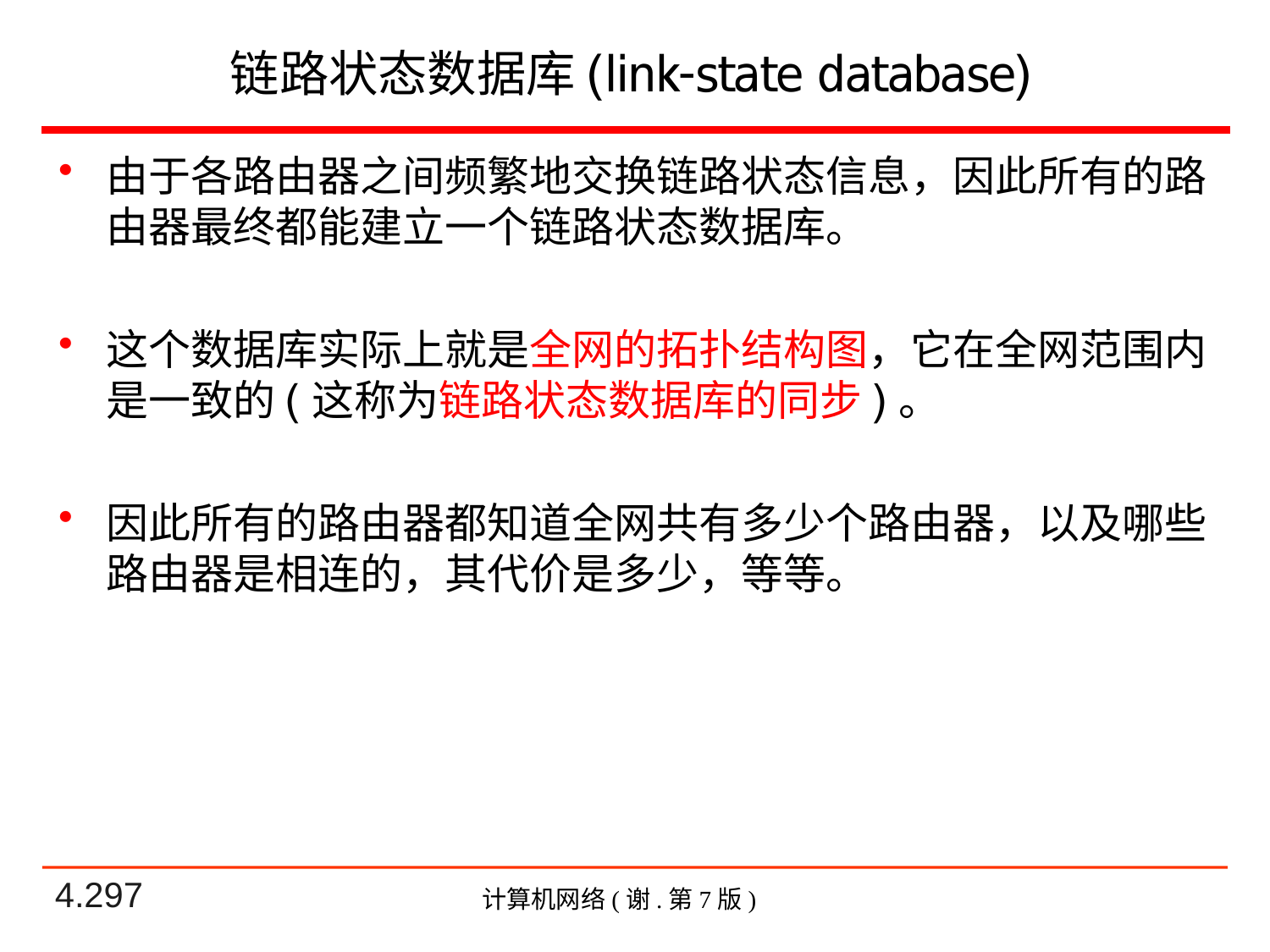

# 链路状态数据库(link-state database)
由于各路由器之间频繁地交换链路状态信息，因此所有的路由器最终都能建立一个链路状态数据库。

这个数据库实际上就是全网的拓扑结构图，它在全网范围内是一致的(这称为链路状态数据库的同步)。

因此所有的路由器都知道全网共有多少个路由器，以及哪些路由器是相连的，其代价是多少，等等。